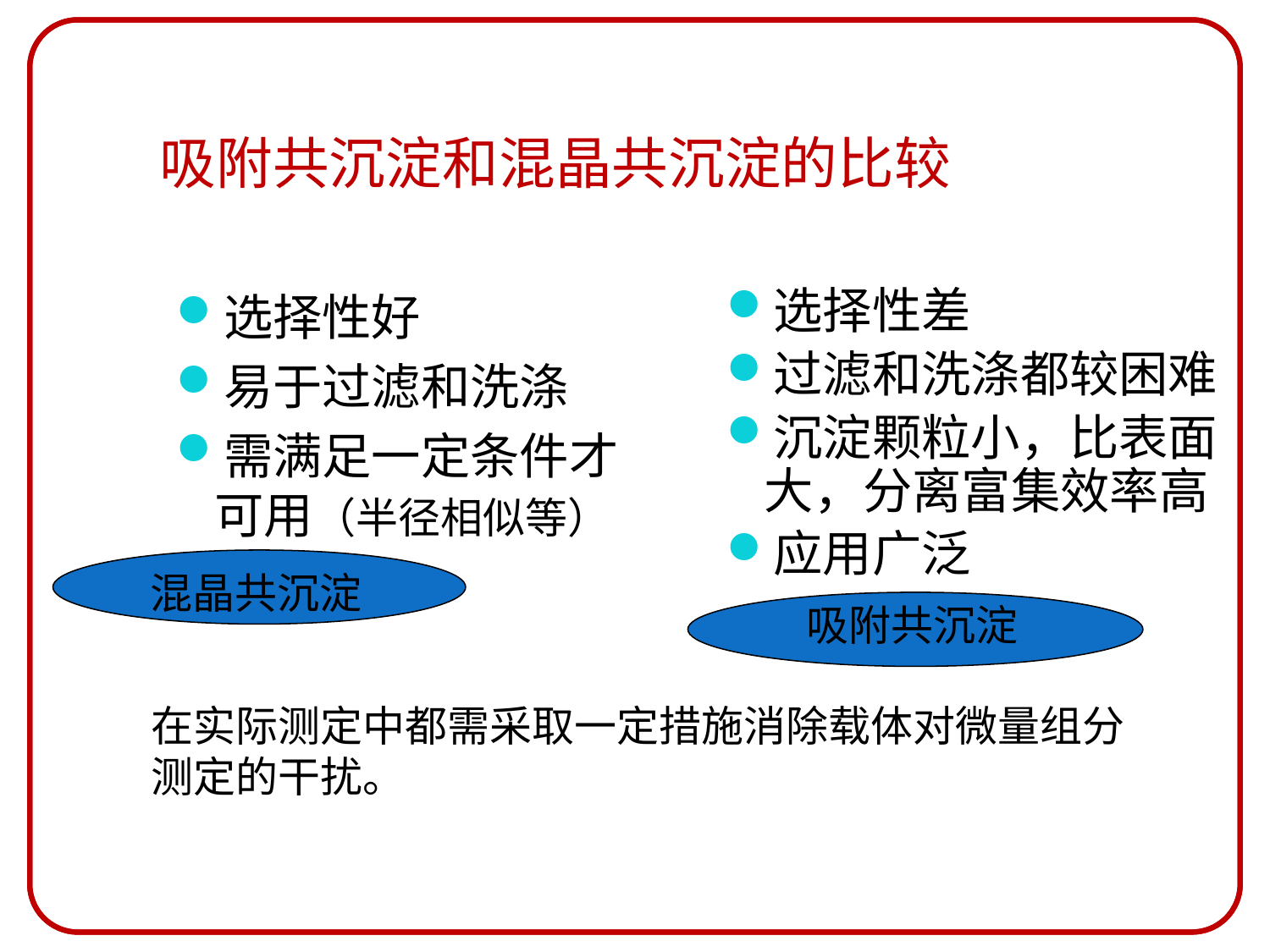

# 吸附共沉淀和混晶共沉淀的比较
选择性好
易于过滤和洗涤
需满足一定条件才可用（半径相似等）
选择性差
过滤和洗涤都较困难
沉淀颗粒小，比表面大，分离富集效率高
应用广泛

混晶共沉淀

吸附共沉淀
在实际测定中都需采取一定措施消除载体对微量组分测定的干扰。